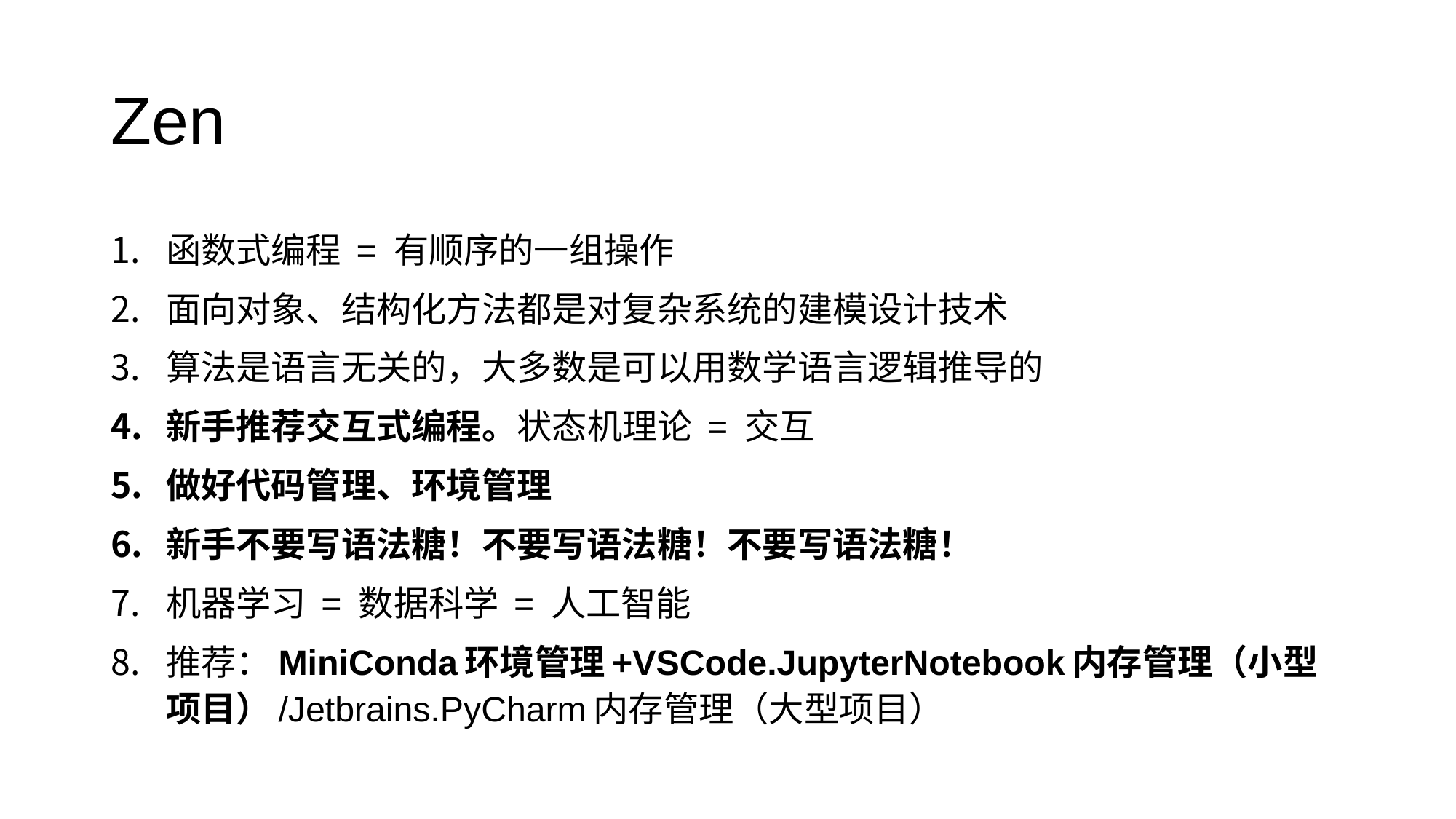

# Zen
函数式编程 = 有顺序的一组操作
面向对象、结构化方法都是对复杂系统的建模设计技术
算法是语言无关的，大多数是可以用数学语言逻辑推导的
新手推荐交互式编程。状态机理论 = 交互
做好代码管理、环境管理
新手不要写语法糖！不要写语法糖！不要写语法糖！
机器学习 = 数据科学 = 人工智能
推荐：MiniConda环境管理+VSCode.JupyterNotebook内存管理（小型项目）/Jetbrains.PyCharm内存管理（大型项目）